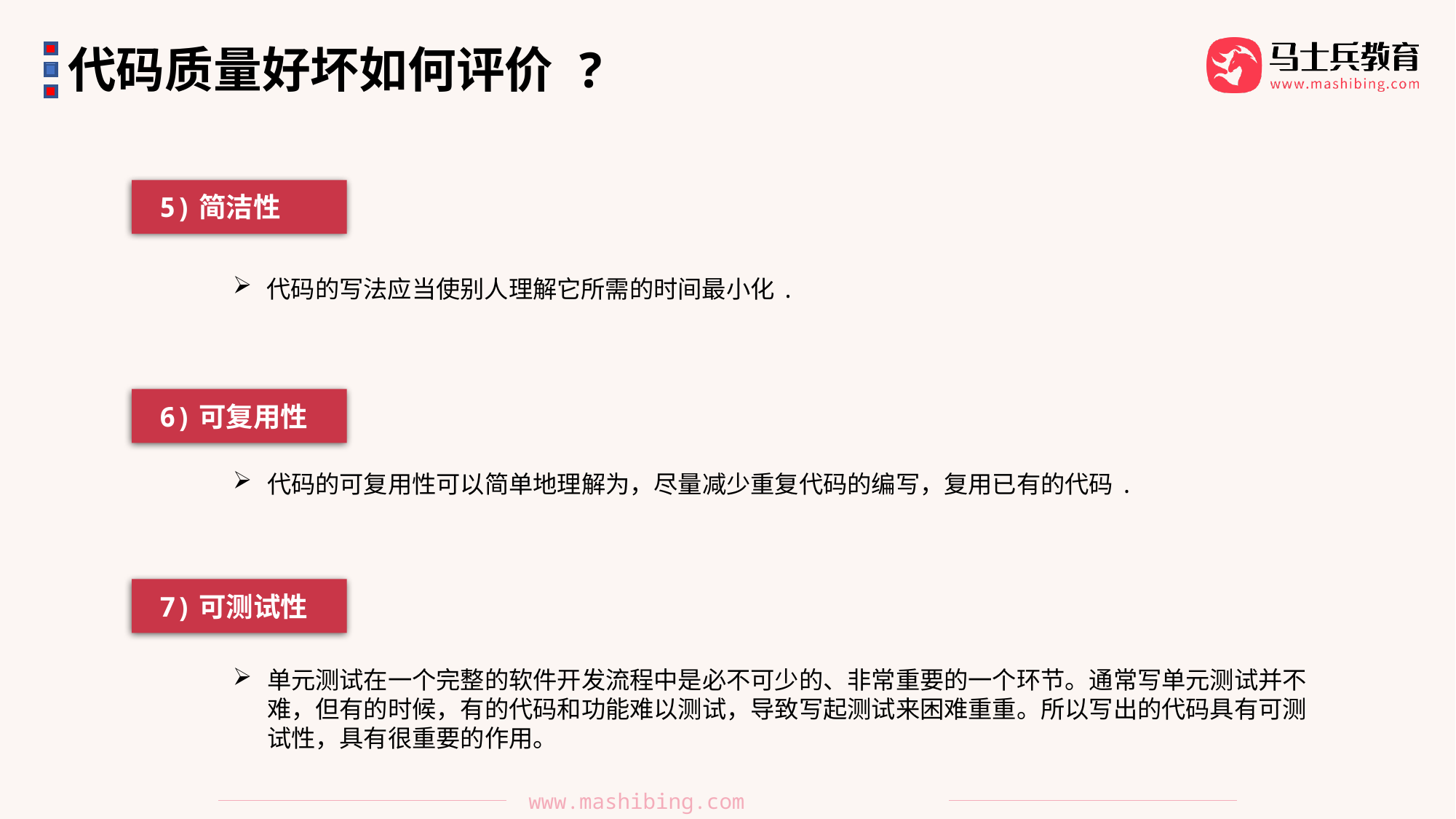

代码质量好坏如何评价 ?

5)简洁性
代码的写法应当使别人理解它所需的时间最小化.

6)可复用性
代码的可复用性可以简单地理解为，尽量减少重复代码的编写，复用已有的代码.

7)可测试性
单元测试在一个完整的软件开发流程中是必不可少的、非常重要的一个环节。通常写单元测试并不难，但有的时候，有的代码和功能难以测试，导致写起测试来困难重重。所以写出的代码具有可测试性，具有很重要的作用。